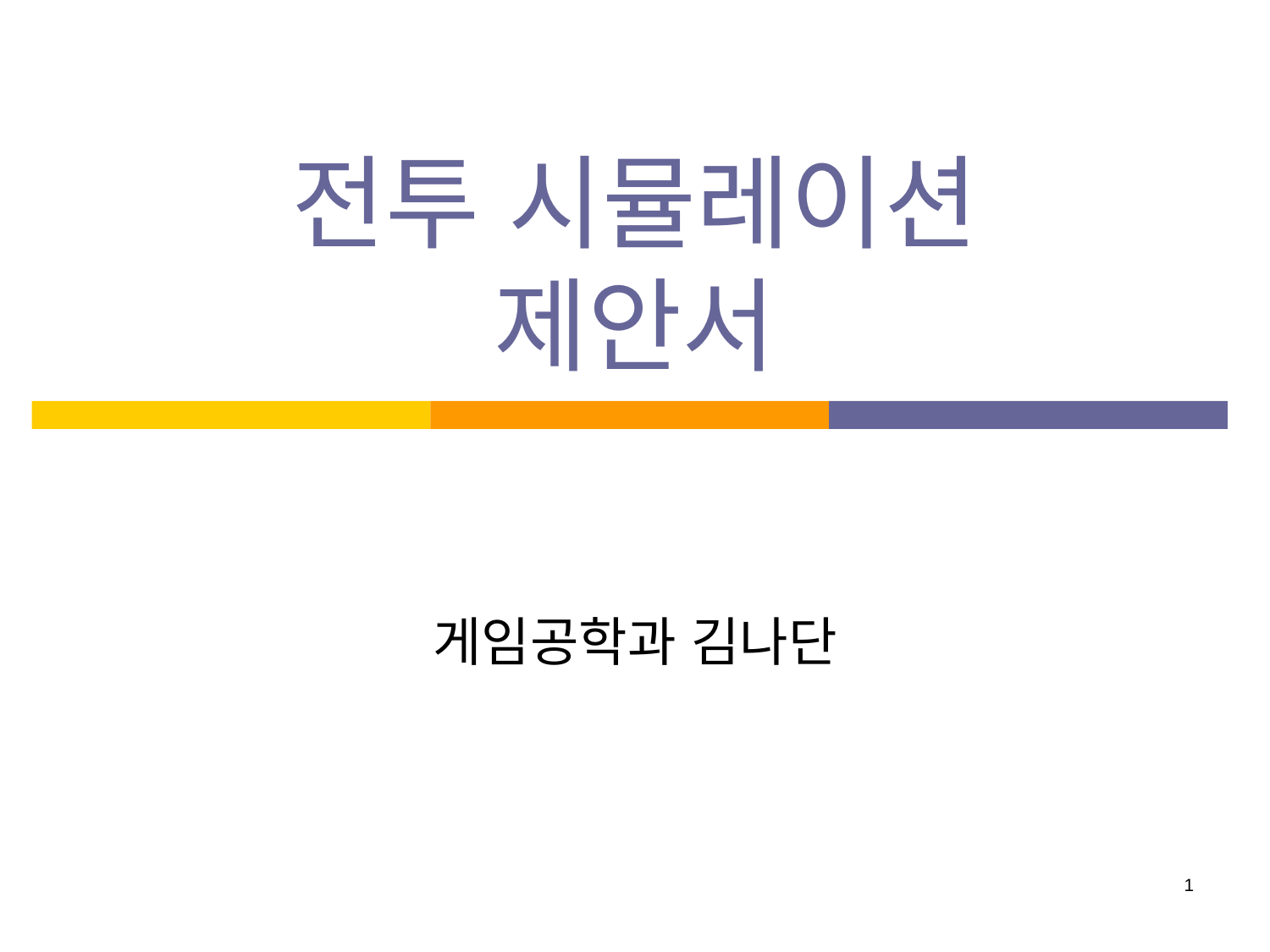

# 전투 시뮬레이션 제안서

게임공학과 김나단
1